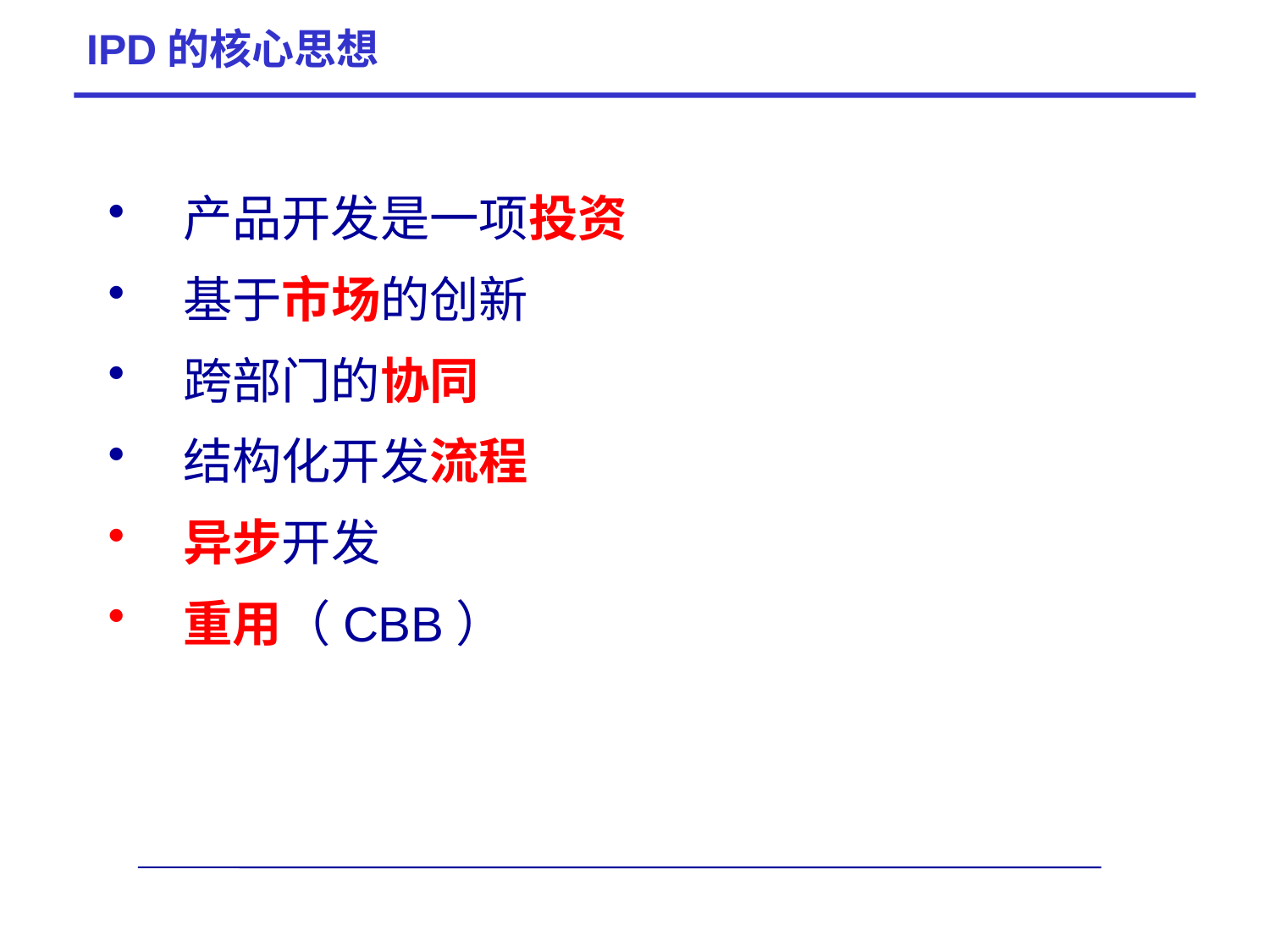

# IPD的核心思想
产品开发是一项投资
基于市场的创新
跨部门的协同
结构化开发流程
异步开发
重用（CBB）